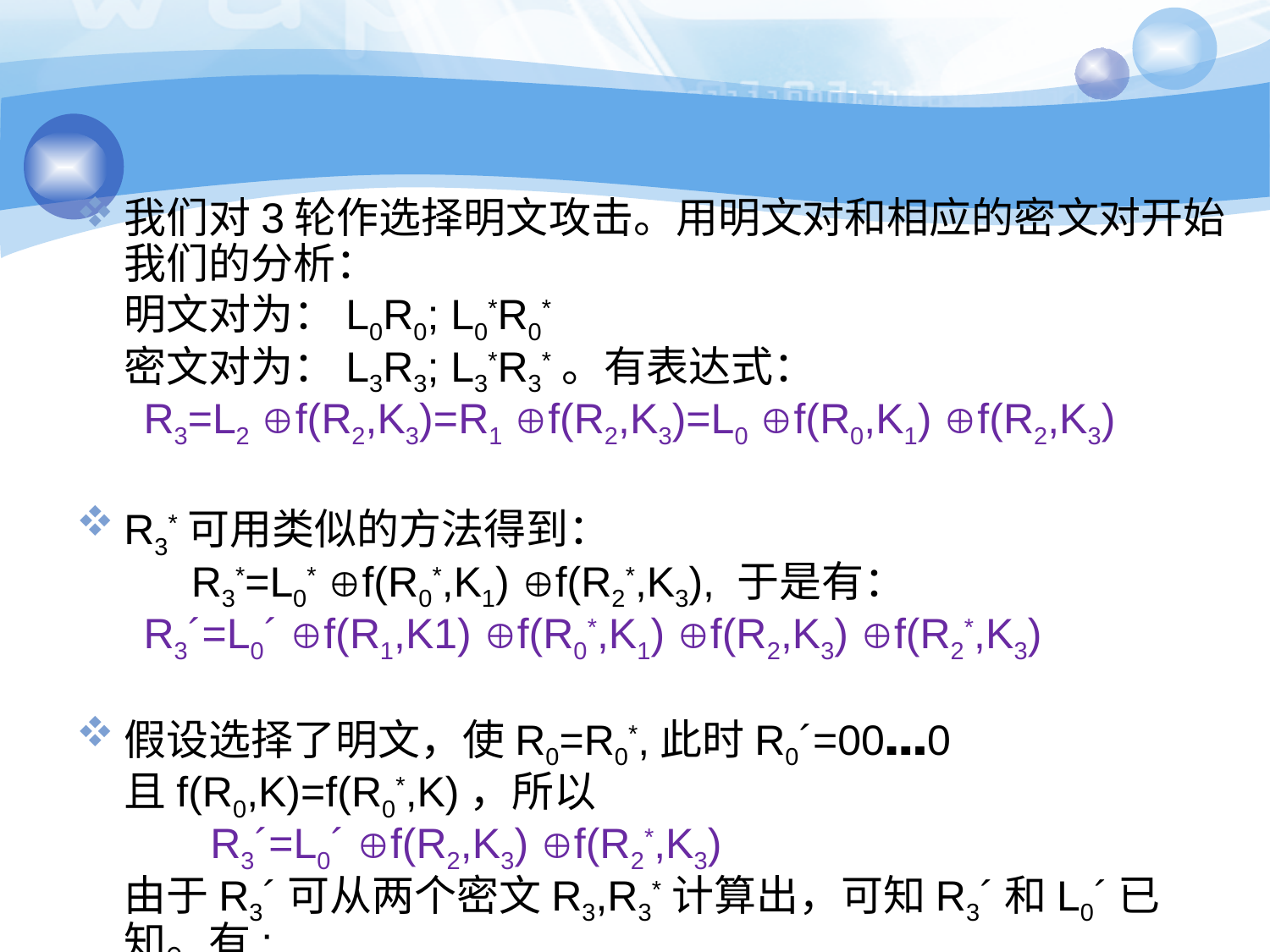

我们对3轮作选择明文攻击。用明文对和相应的密文对开始我们的分析：
明文对为：L0R0; L0*R0*
密文对为：L3R3; L3*R3*。有表达式：
 R3=L2 ⊕f(R2,K3)=R1 ⊕f(R2,K3)=L0 ⊕f(R0,K1) ⊕f(R2,K3)
R3*可用类似的方法得到：
      R3*=L0* ⊕f(R0*,K1) ⊕f(R2*,K3), 于是有：
 R3´=L0´ ⊕f(R1,K1) ⊕f(R0*,K1) ⊕f(R2,K3) ⊕f(R2*,K3)
假设选择了明文，使R0=R0*,此时R0´=00…0
且f(R0,K)=f(R0*,K)，所以
        R3´=L0´ ⊕f(R2,K3) ⊕f(R2*,K3)
由于R3´可从两个密文R3,R3*计算出，可知R3´和L0´已知。有:
        F(R2,K3) ⊕f(R2*,K3)=R3´ ⊕L0´